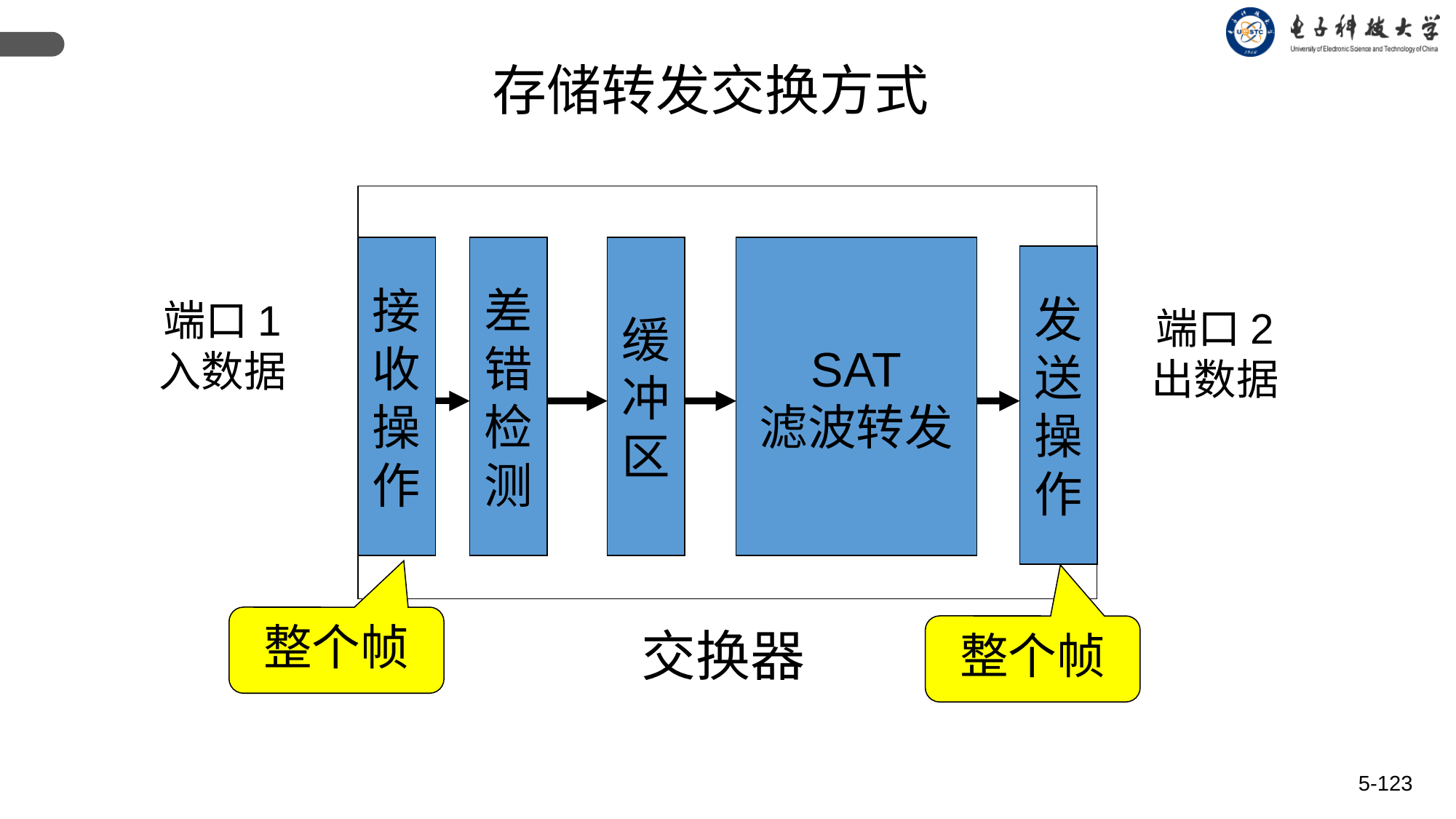

存储转发交换方式

接
收
操
作
差
错
检
测
缓
冲
区
SAT
滤波转发
发
送
操
作
端口1
入数据

端口2
出数据

整个帧
交换器
整个帧
5-123